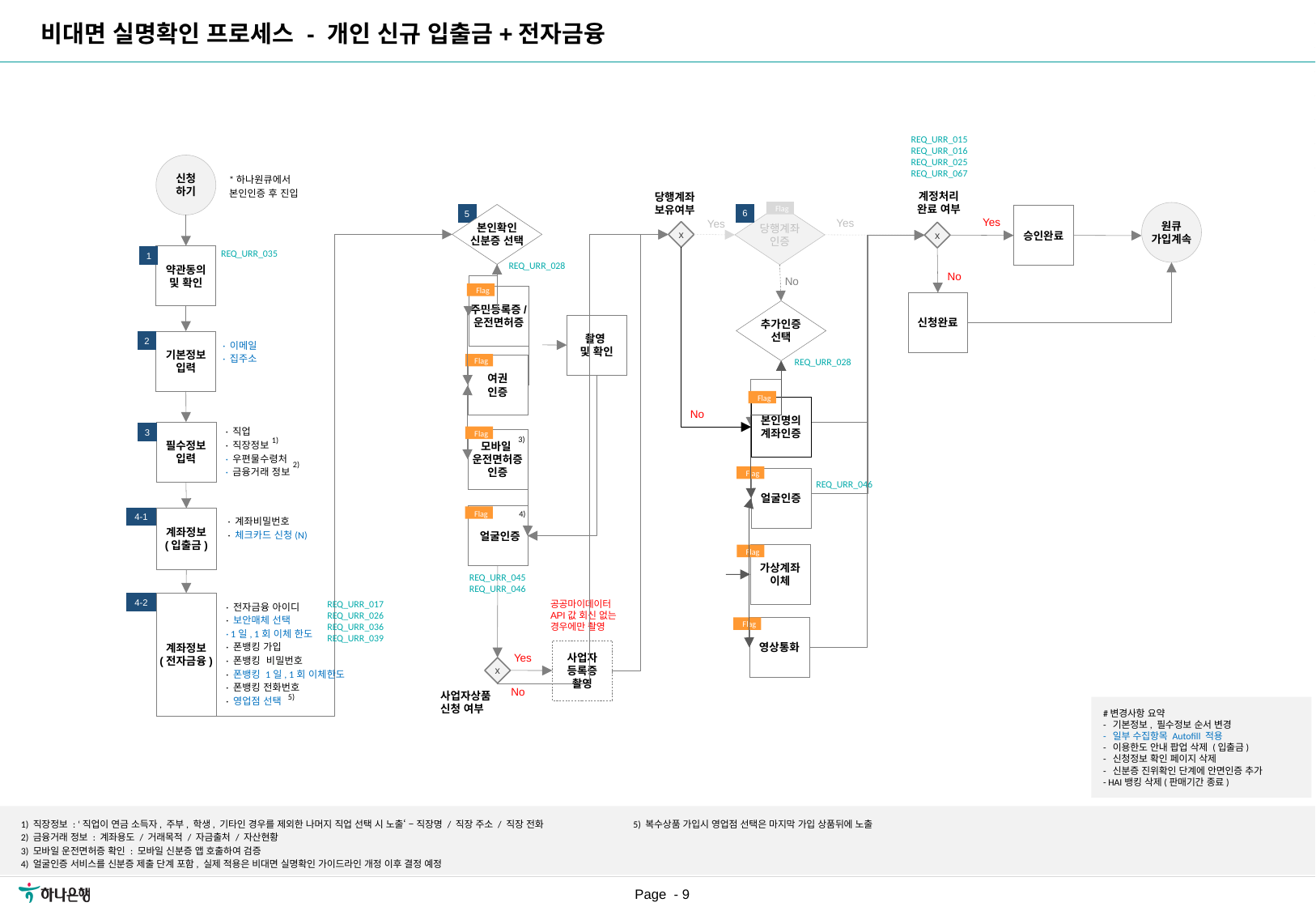

| 요구사항ID |
| --- |
| REQ\_URR\_015 |
| REQ\_URR\_016 |
| REQ\_URR\_017 |
| REQ\_URR\_025 |
| REQ\_URR\_026 |
| REQ\_URR\_028 |
| REQ\_URR\_035 |
| REQ\_URR\_036 |
| REQ\_URR\_037 |
| REQ\_URR\_038 |
| REQ\_URR\_039 |
| REQ\_URR\_045 |
| REQ\_URR\_046 |
| REQ\_URR\_067 |
비대면 실명확인 프로세스 - 개인 신규 입출금+전자금융
REQ_URR_015
REQ_URR_016
REQ_URR_025
REQ_URR_067

신청
하기
*하나원큐에서
본인인증 후 진입
계정처리
완료 여부
당행계좌
보유여부
Flag

원큐
가입계속
6
5
본인확인
신분증 선택
당행계좌
인증
승인완료
Yes
Yes
Yes
x
x
REQ_URR_035
약관동의
및 확인
1
REQ_URR_028
No
No
Flag

주민등록증/
운전면허증
신청완료
추가인증
선택
촬영
및 확인
2
기본정보
입력
· 이메일
· 집주소
Flag

REQ_URR_028
여권
인증
Flag

본인명의
계좌인증
No
· 직업
· 직장정보
· 우편물수령처
· 금융거래 정보

필수정보
입력
Flag

3
3)
1)
모바일
운전면허증
인증
2)
Flag

얼굴인증
REQ_URR_046
Flag

4)
 얼굴인증
4-1
· 계좌비밀번호
· 체크카드 신청(N)
계좌정보
(입출금)
Flag
가상계좌
이체

REQ_URR_045
REQ_URR_046
REQ_URR_017
REQ_URR_026
REQ_URR_036
REQ_URR_039

공공마이데이터 API값 회신 없는 경우에만 촬영
계좌정보
(전자금융)
4-2
· 전자금융 아이디
· 보안매체 선택
· 1일, 1회 이체 한도
· 폰뱅킹 가입
· 폰뱅킹  비밀번호
· 폰뱅킹 1일, 1회 이체한도
· 폰뱅킹 전화번호
· 영업점 선택
Flag

영상통화
사업자
등록증
촬영
Yes
x
No
사업자상품
신청 여부
5)
#변경사항 요약
-  기본정보, 필수정보 순서 변경
-  일부 수집항목 Autofill 적용
-  이용한도 안내 팝업 삭제 (입출금)
-  신청정보 확인 페이지 삭제
-  신분증 진위확인 단계에 안면인증 추가
- HAI뱅킹 삭제(판매기간 종료)

5) 복수상품 가입시 영업점 선택은 마지막 가입 상품뒤에 노출
1) 직장정보 : ‘직업이 연금 소득자, 주부, 학생, 기타인 경우를 제외한 나머지 직업 선택 시 노출‘ – 직장명 / 직장 주소 / 직장 전화
2) 금융거래 정보 : 계좌용도 / 거래목적 / 자금출처 / 자산현황
3) 모바일 운전면허증 확인 : 모바일 신분증 앱 호출하여 검증
4) 얼굴인증 서비스를 신분증 제출 단계 포함, 실제 적용은 비대면 실명확인 가이드라인 개정 이후 결정 예정